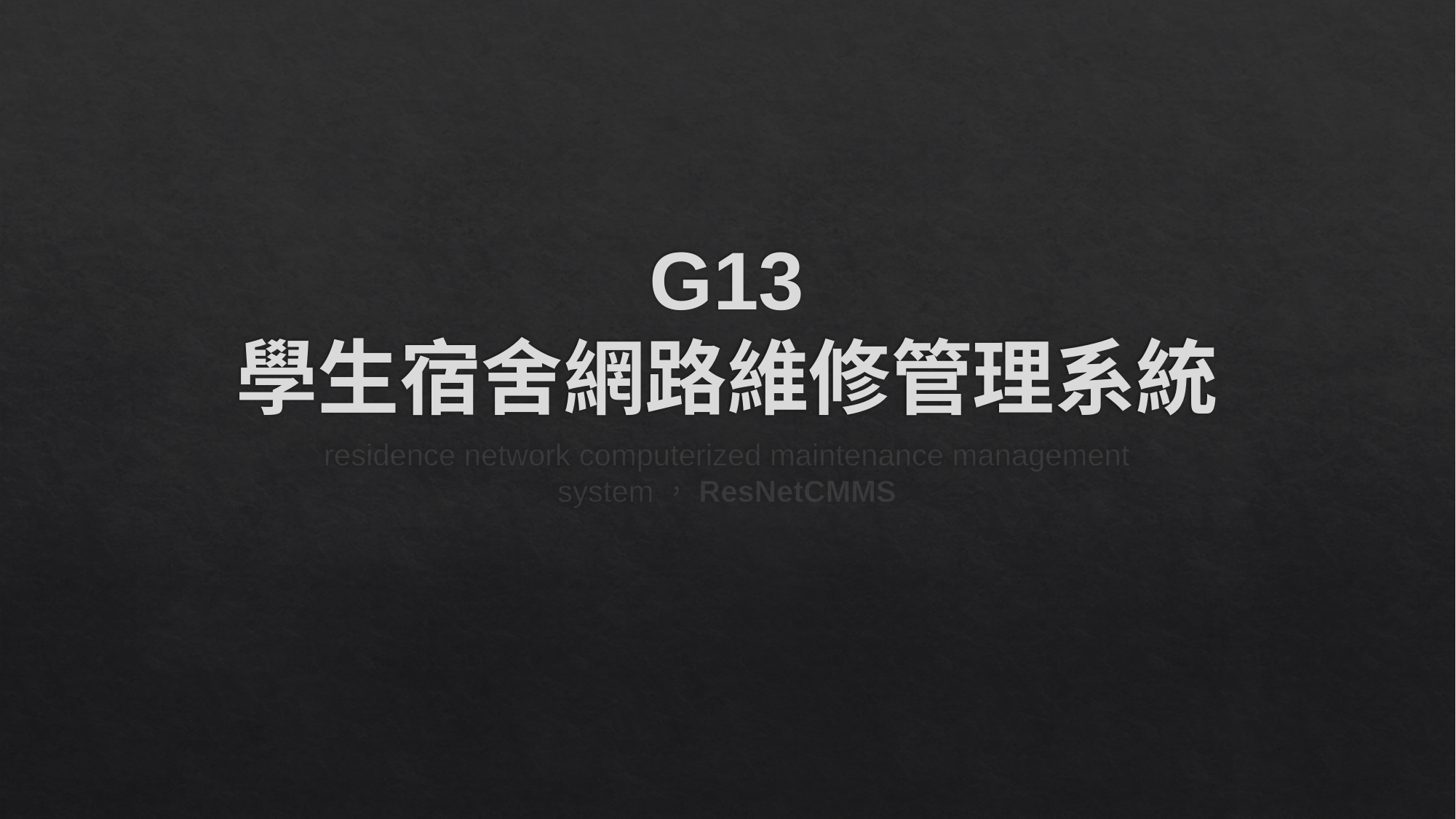

# G13 學生宿舍網路維修管理系統
residence network computerized maintenance management system，ResNetCMMS